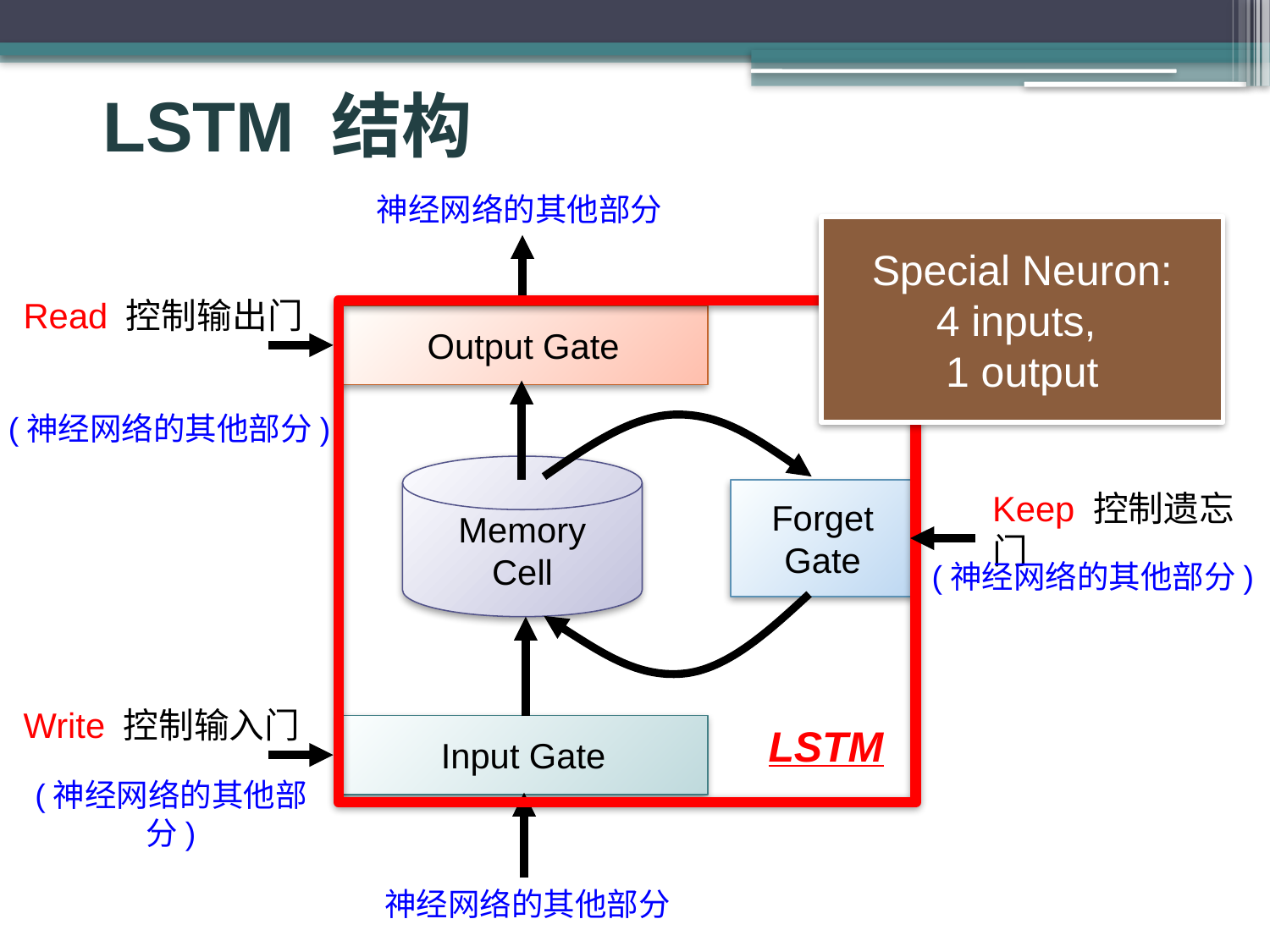

# LSTM 结构
神经网络的其他部分
Special Neuron:
4 inputs,
1 output
Read 控制输出门

Output Gate
(神经网络的其他部分)

Memory
Cell
Forget Gate
Keep 控制遗忘门
(神经网络的其他部分)

Write 控制输入门
LSTM
Input Gate
(神经网络的其他部分)
神经网络的其他部分